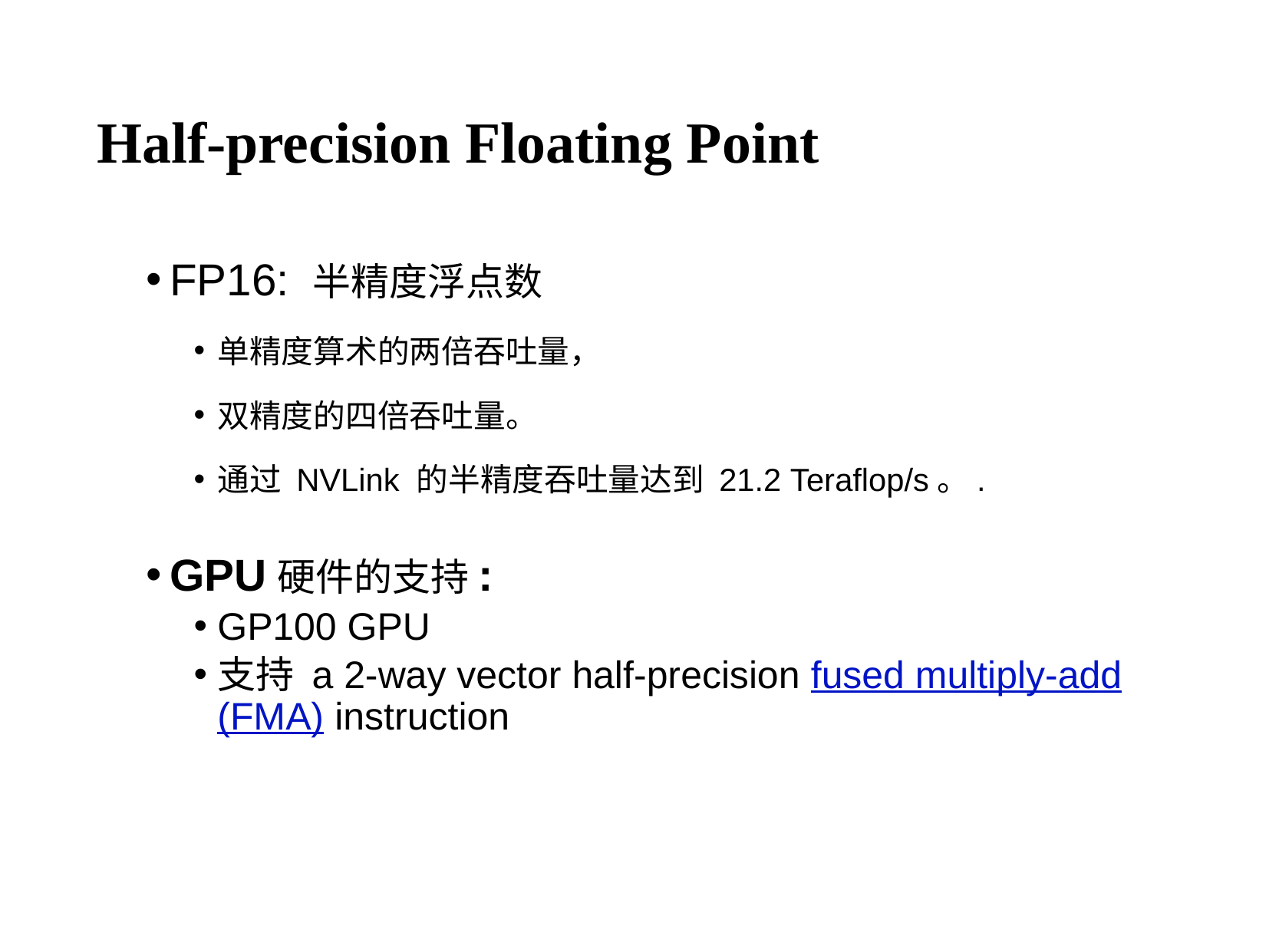

# Half-precision Floating Point
FP16: 半精度浮点数
单精度算术的两倍吞吐量，
双精度的四倍吞吐量。
通过 NVLink 的半精度吞吐量达到 21.2 Teraflop/s。.

GPU硬件的支持:
GP100 GPU
支持 a 2-way vector half-precision fused multiply-add (FMA) instruction